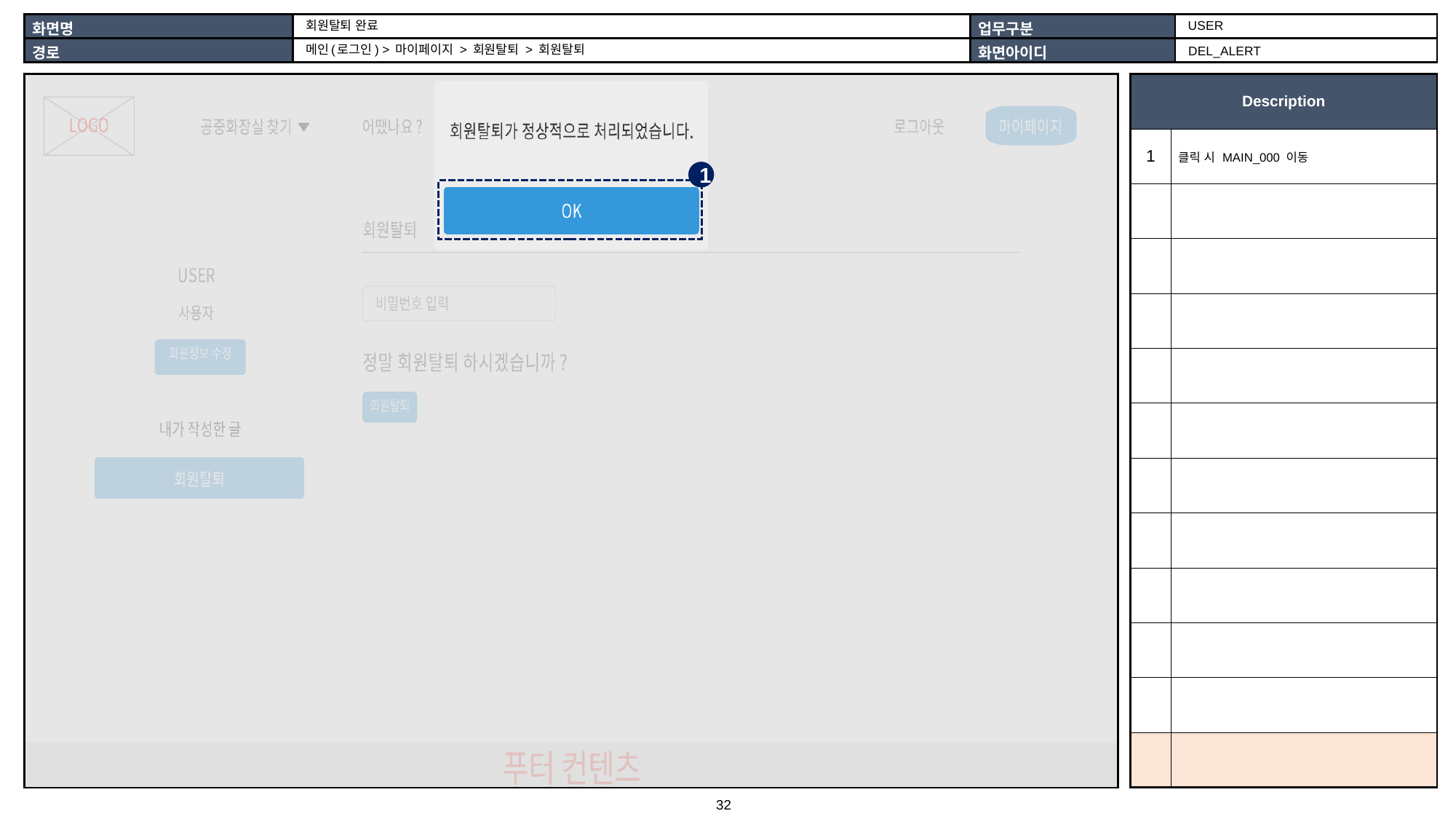

USER
회원탈퇴 완료
메인(로그인) > 마이페이지 > 회원탈퇴 > 회원탈퇴
DEL_ALERT
|  |
| --- |
| Description |  |
| --- | --- |
| 1 | 클릭 시 MAIN\_000 이동 |
|  |  |
|  |  |
|  |  |
|  |  |
|  |  |
|  |  |
|  |  |
|  |  |
|  |  |
|  |  |
|  |  |
1